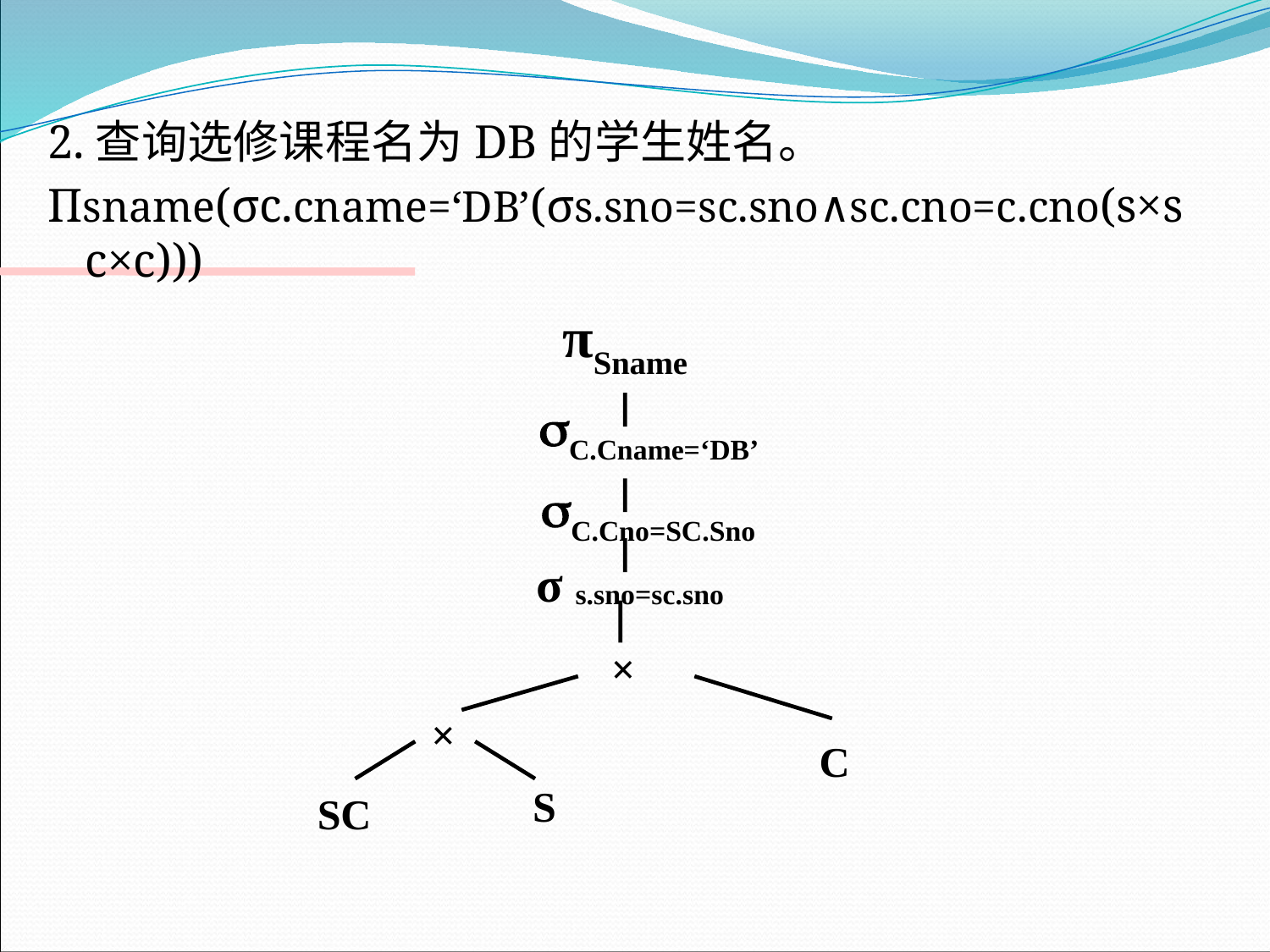

2.查询选修课程名为DB的学生姓名。
Πsname(σc.cname=‘DB’(σs.sno=sc.sno∧sc.cno=c.cno(s×sc×c)))
πSname

σC.Cname=‘DB’

σC.Cno=SC.Sno

σ s.sno=sc.sno

×

×
C

S
SC

892